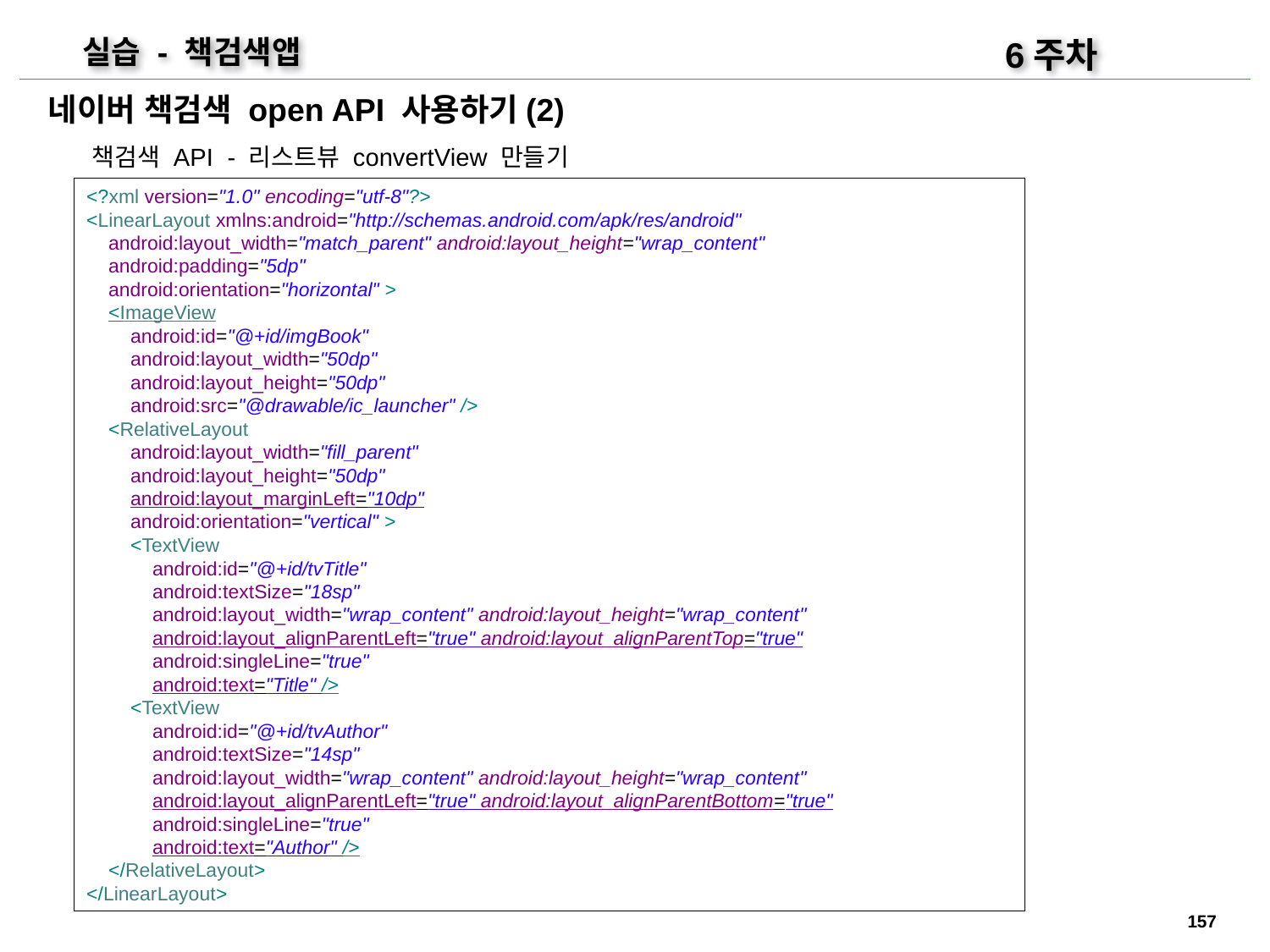

6주차
실습 - 책검색앱
네이버 책검색 open API 사용하기(2)
책검색 API  - 리스트뷰 convertView 만들기
<?xml version="1.0" encoding="utf-8"?>
<LinearLayout xmlns:android="http://schemas.android.com/apk/res/android"
    android:layout_width="match_parent" android:layout_height="wrap_content"
    android:padding="5dp"
    android:orientation="horizontal" >
    <ImageView
        android:id="@+id/imgBook"
        android:layout_width="50dp"
        android:layout_height="50dp"
        android:src="@drawable/ic_launcher" />
    <RelativeLayout
        android:layout_width="fill_parent"
        android:layout_height="50dp"
        android:layout_marginLeft="10dp"
        android:orientation="vertical" >
        <TextView
            android:id="@+id/tvTitle"
            android:textSize="18sp"
            android:layout_width="wrap_content" android:layout_height="wrap_content"
            android:layout_alignParentLeft="true" android:layout_alignParentTop="true"
            android:singleLine="true"
            android:text="Title" />
        <TextView
            android:id="@+id/tvAuthor"
            android:textSize="14sp"
            android:layout_width="wrap_content" android:layout_height="wrap_content"
            android:layout_alignParentLeft="true" android:layout_alignParentBottom="true"
            android:singleLine="true"
            android:text="Author" />
    </RelativeLayout>
</LinearLayout>